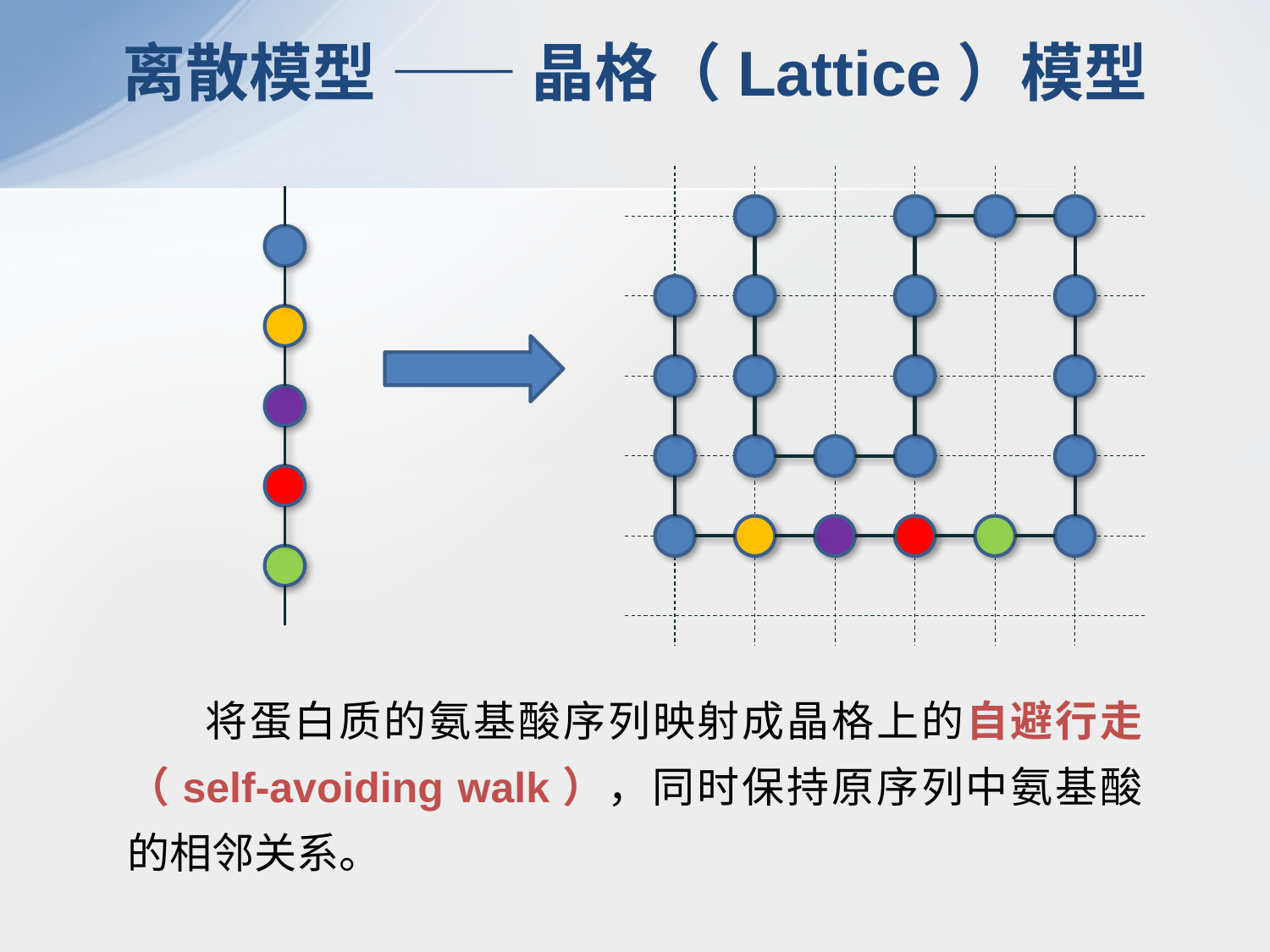

离散模型 —— 晶格（Lattice）模型

       将蛋白质的氨基酸序列映射成晶格上的自避行走（self-avoiding walk），同时保持原序列中氨基酸的相邻关系。